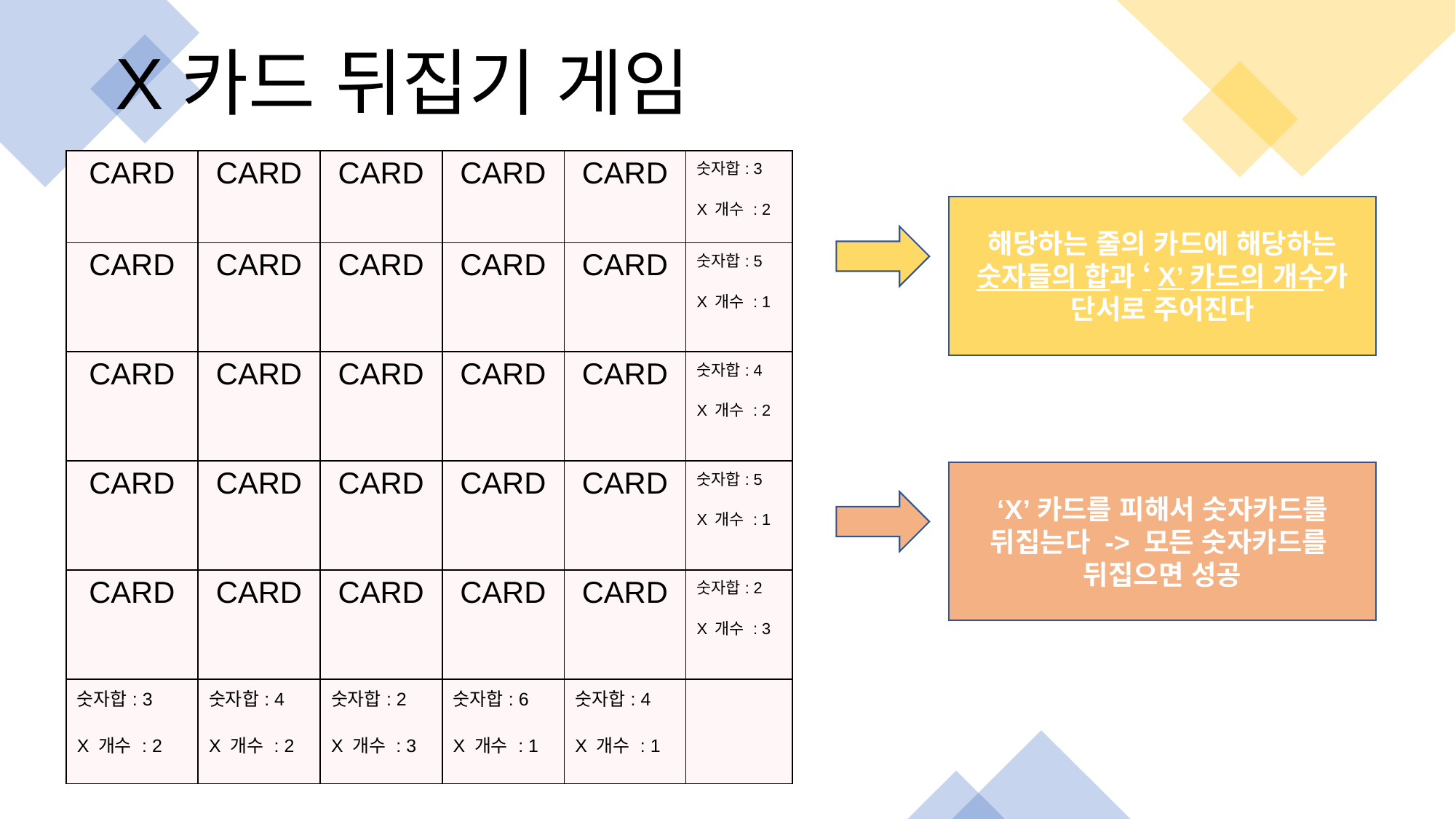

X카드 뒤집기 게임

| CARD | CARD | CARD | CARD | CARD | 숫자합: 3 X 개수 : 2 |
| --- | --- | --- | --- | --- | --- |
| CARD | CARD | CARD | CARD | CARD | 숫자합: 5 X 개수 : 1 |
| CARD | CARD | CARD | CARD | CARD | 숫자합: 4 X 개수 : 2 |
| CARD | CARD | CARD | CARD | CARD | 숫자합: 5 X 개수 : 1 |
| CARD | CARD | CARD | CARD | CARD | 숫자합: 2 X 개수 : 3 |
| 숫자합: 3 X 개수 : 2 | 숫자합: 4 X 개수 : 2 | 숫자합: 2 X 개수 : 3 | 숫자합: 6 X 개수 : 1 | 숫자합: 4 X 개수 : 1 |  |
해당하는 줄의 카드에 해당하는 숫자들의 합과 ‘X’카드의 개수가 단서로 주어진다

‘X’카드를 피해서 숫자카드를 뒤집는다 -> 모든 숫자카드를
뒤집으면 성공